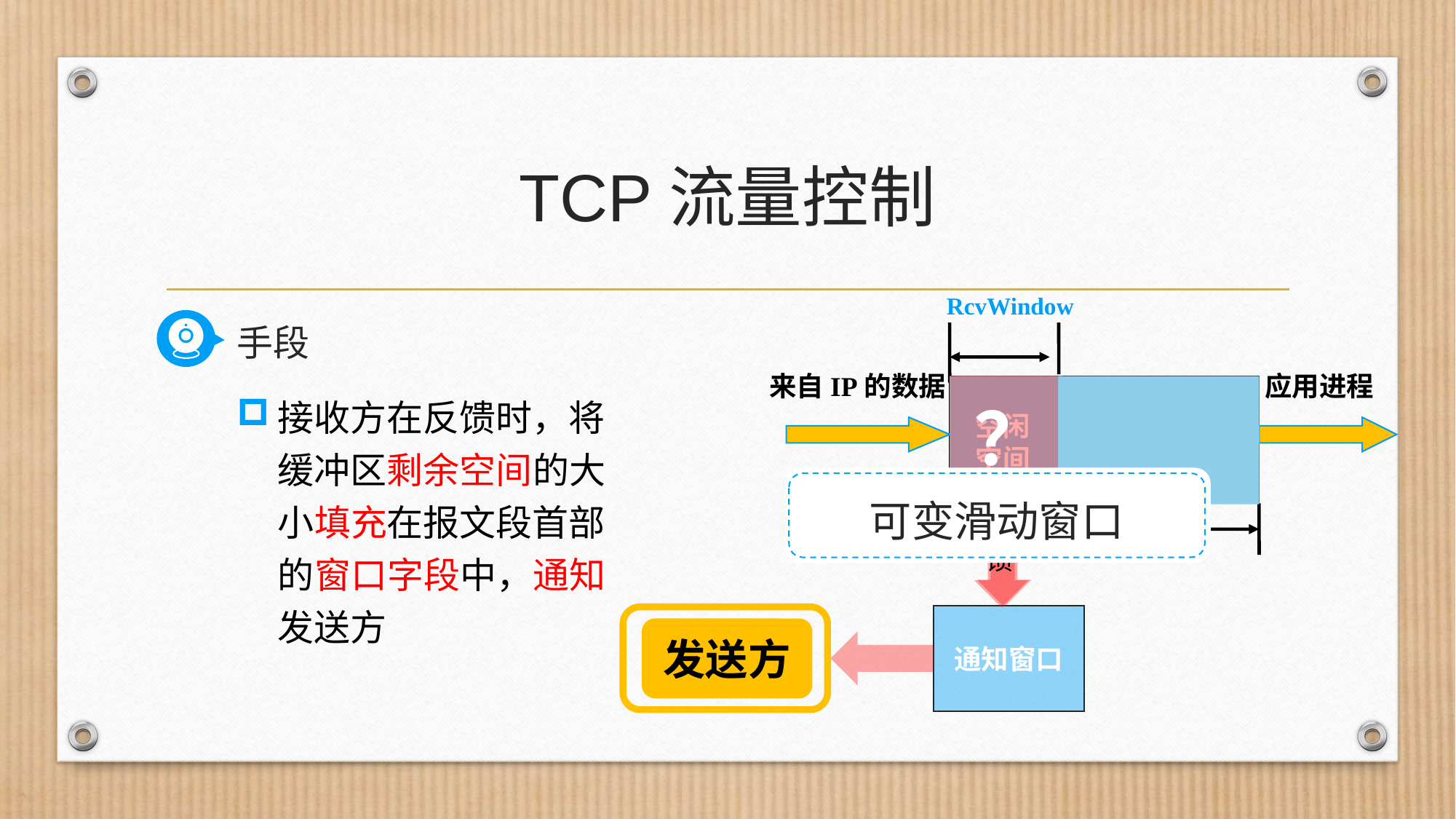

# TCP流量控制
RcvWindow

手段

？

缓存中的
TCP数据

空闲空间
接收方在反馈时，将缓冲区剩余空间的大小填充在报文段首部的窗口字段中，通知发送方
来自IP的数据

应用进程

可变滑动窗口

RcvBuffer

反馈
通知窗口

发送方